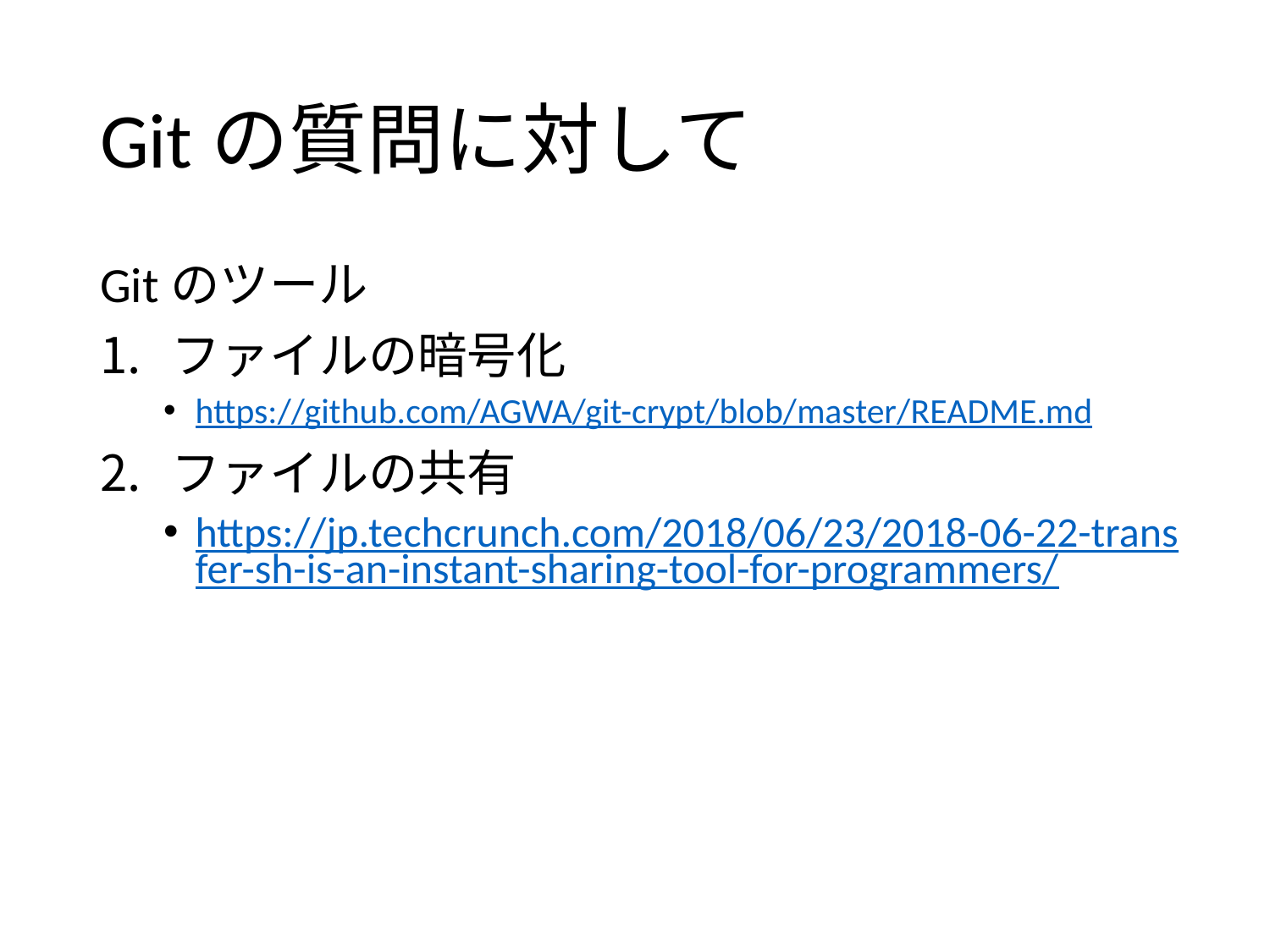

# Gitの質問に対して
Gitのツール
ファイルの暗号化
https://github.com/AGWA/git-crypt/blob/master/README.md
ファイルの共有
https://jp.techcrunch.com/2018/06/23/2018-06-22-transfer-sh-is-an-instant-sharing-tool-for-programmers/